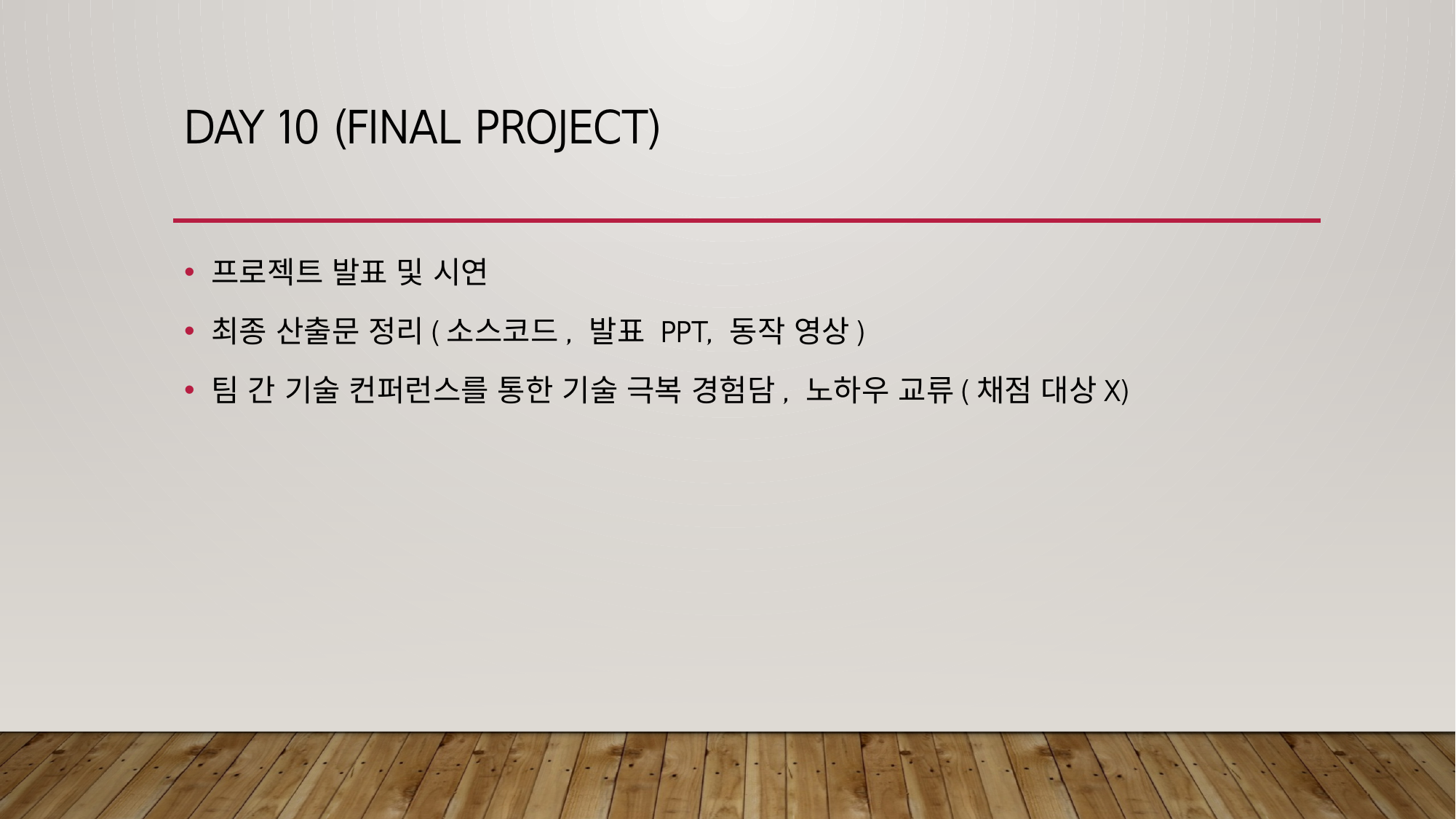

# Day 10 (final project)
프로젝트 발표 및 시연
최종 산출문 정리(소스코드, 발표 PPT, 동작 영상)
팀 간 기술 컨퍼런스를 통한 기술 극복 경험담, 노하우 교류(채점 대상X)